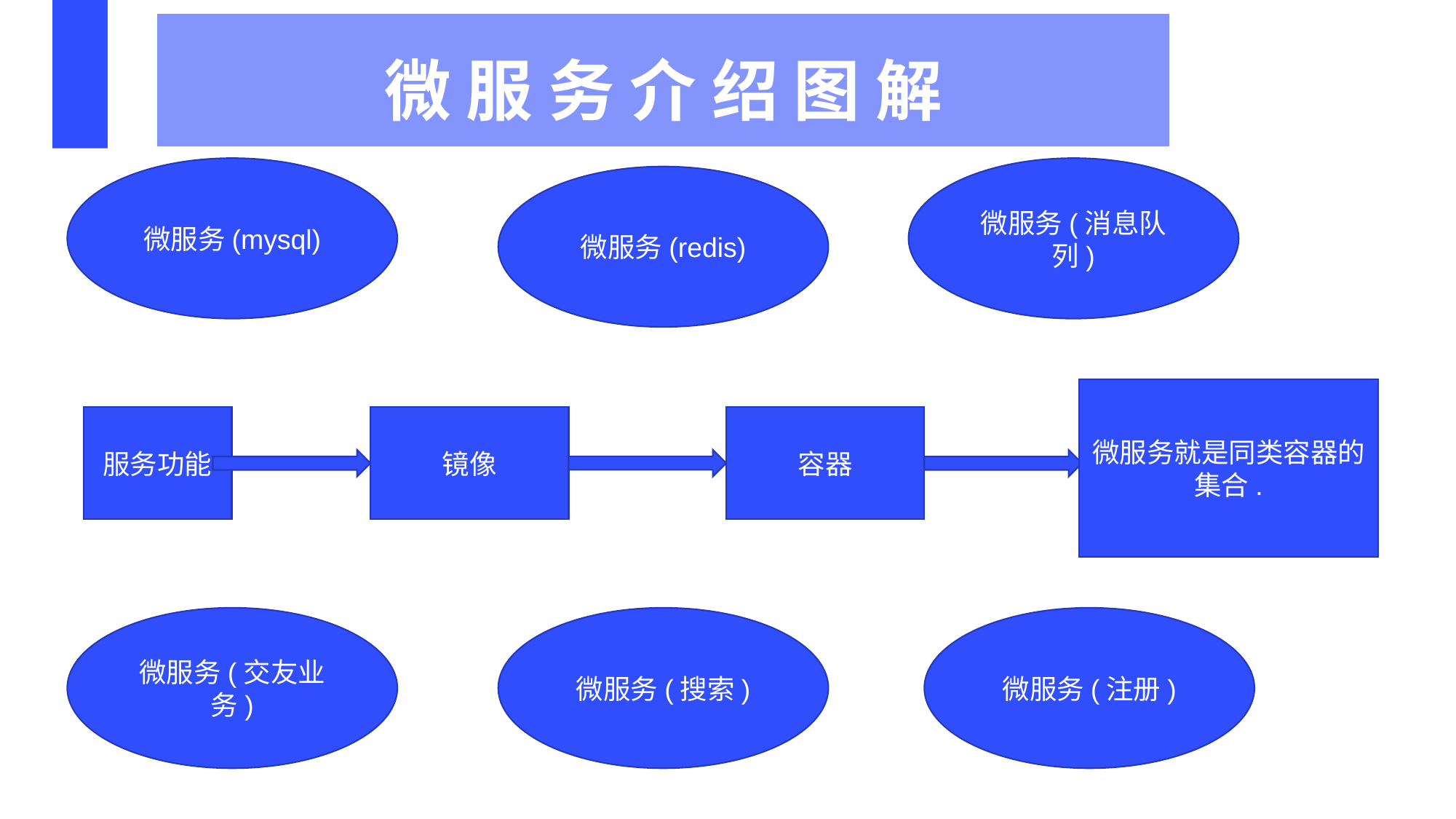

| 微 服 务 介 绍 图 解 |
| --- |
微服务(mysql)
微服务(消息队列)
微服务(redis)
微服务就是同类容器的集合.
镜像
服务功能
容器

微服务(交友业务)
微服务(搜索)
微服务(注册)